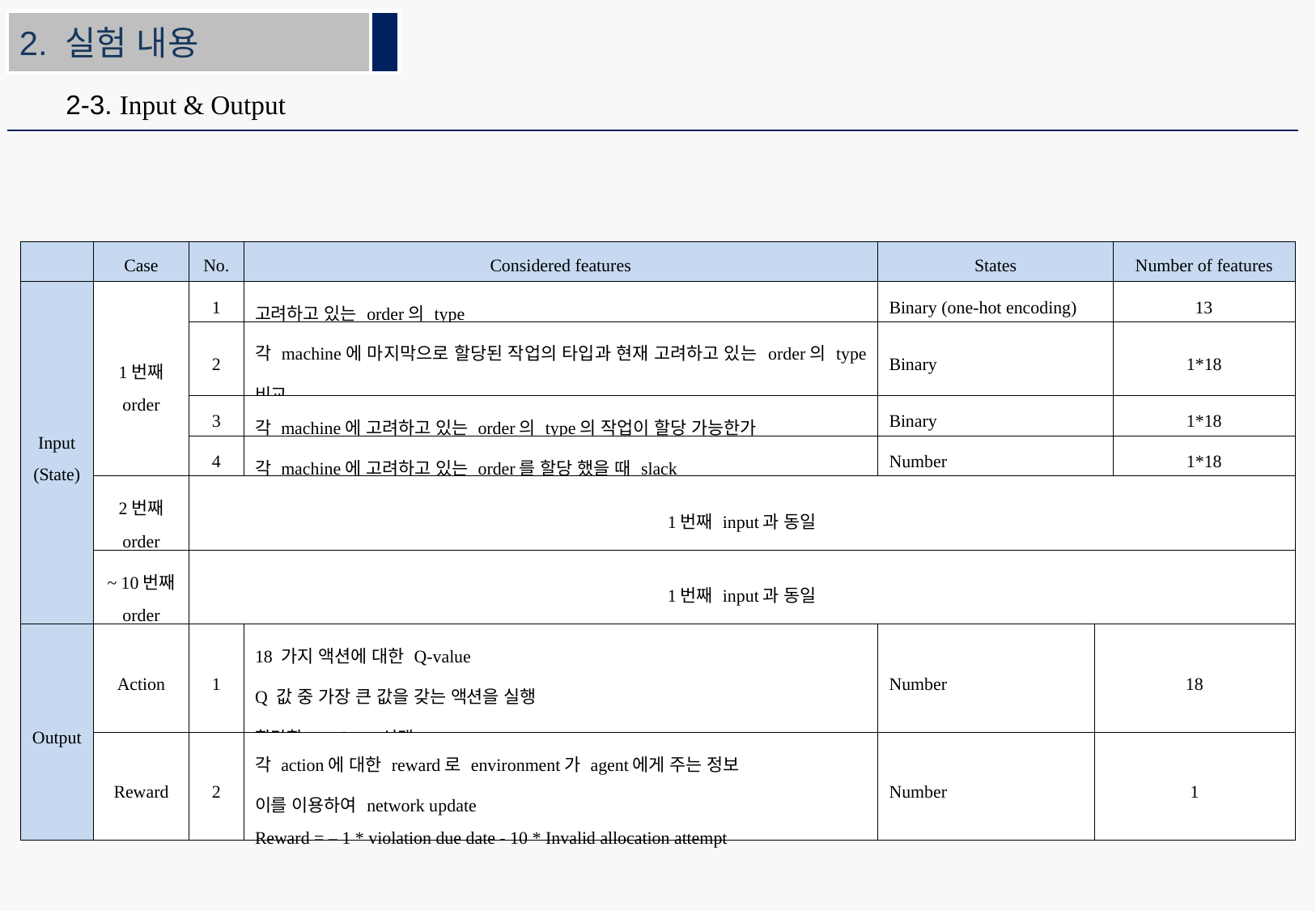

2. 실험 내용

2-3. Input & Output
|  | Case | No. | Considered features | States |  | Number of features |
| --- | --- | --- | --- | --- | --- | --- |
| Input (State) | 1번째 order | 1 | 고려하고 있는 order의 type | Binary (one-hot encoding) |  | 13 |
|  |  | 2 | 각 machine에 마지막으로 할당된 작업의 타입과 현재 고려하고 있는 order의 type 비교 | Binary |  | 1\*18 |
|  |  | 3 | 각 machine에 고려하고 있는 order의 type의 작업이 할당 가능한가 | Binary |  | 1\*18 |
|  |  | 4 | 각 machine에 고려하고 있는 order를 할당 했을 때 slack | Number |  | 1\*18 |
|  | 2번째 order | 1번째 input과 동일 |  |  |  |  |
|  | ~ 10번째 order | 1번째 input과 동일 |  |  |  |  |
| Output | Action | 1 | 18 가지 액션에 대한 Q-value Q 값 중 가장 큰 값을 갖는 액션을 실행 할당할 machine 선택 | Number | 18 |  |
|  | Reward | 2 | 각 action에 대한 reward로 environment가 agent에게 주는 정보 이를 이용하여 network update Reward = – 1 \* violation due date - 10 \* Invalid allocation attempt | Number | 1 |  |